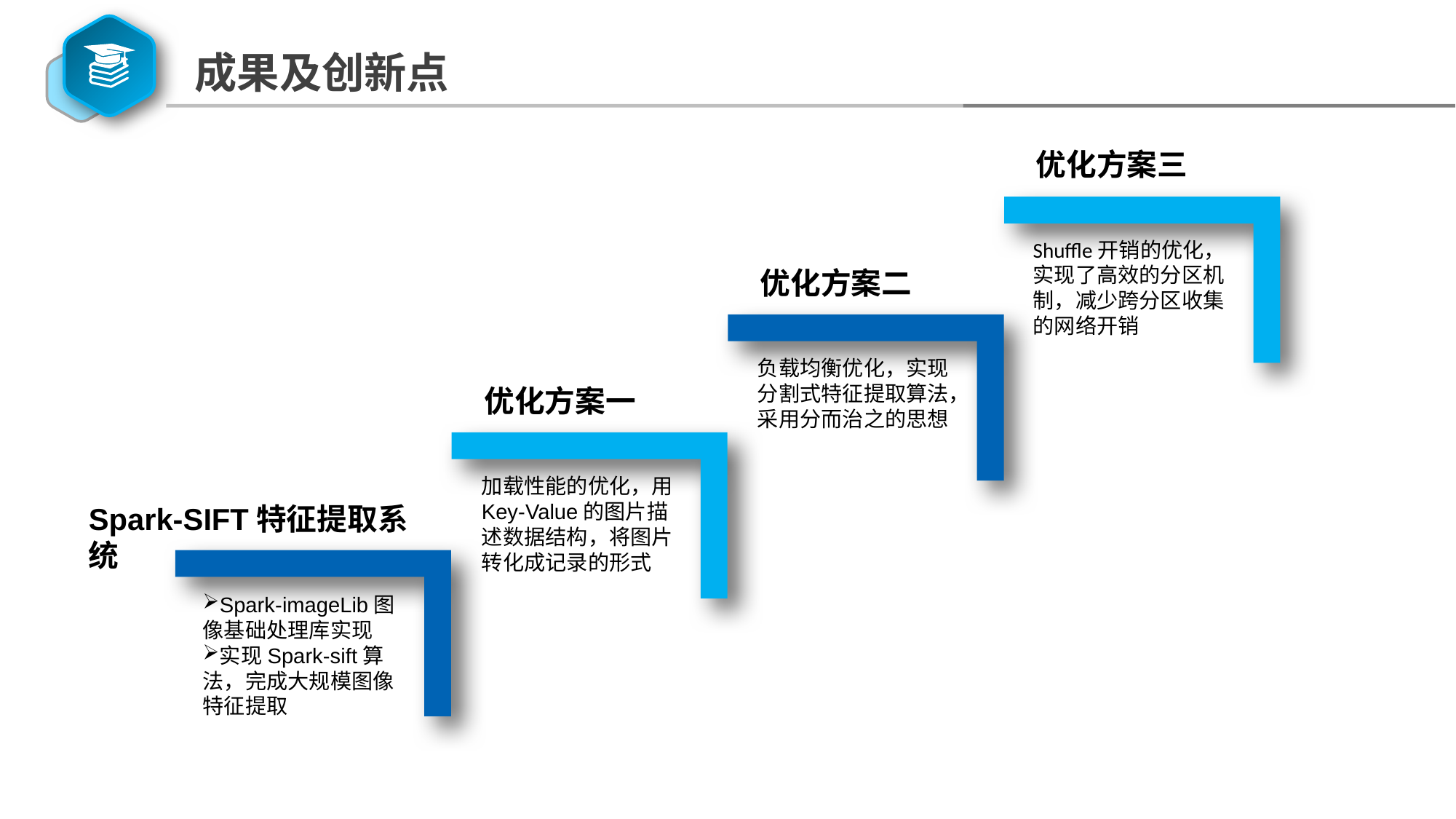

成果及创新点

优化方案三

Shuffle开销的优化，实现了高效的分区机制，减少跨分区收集的网络开销
优化方案二

负载均衡优化，实现分割式特征提取算法，采用分而治之的思想
优化方案一

加载性能的优化，用Key-Value的图片描述数据结构，将图片转化成记录的形式
Spark-SIFT特征提取系统

Spark-imageLib图像基础处理库实现
实现Spark-sift算法，完成大规模图像特征提取